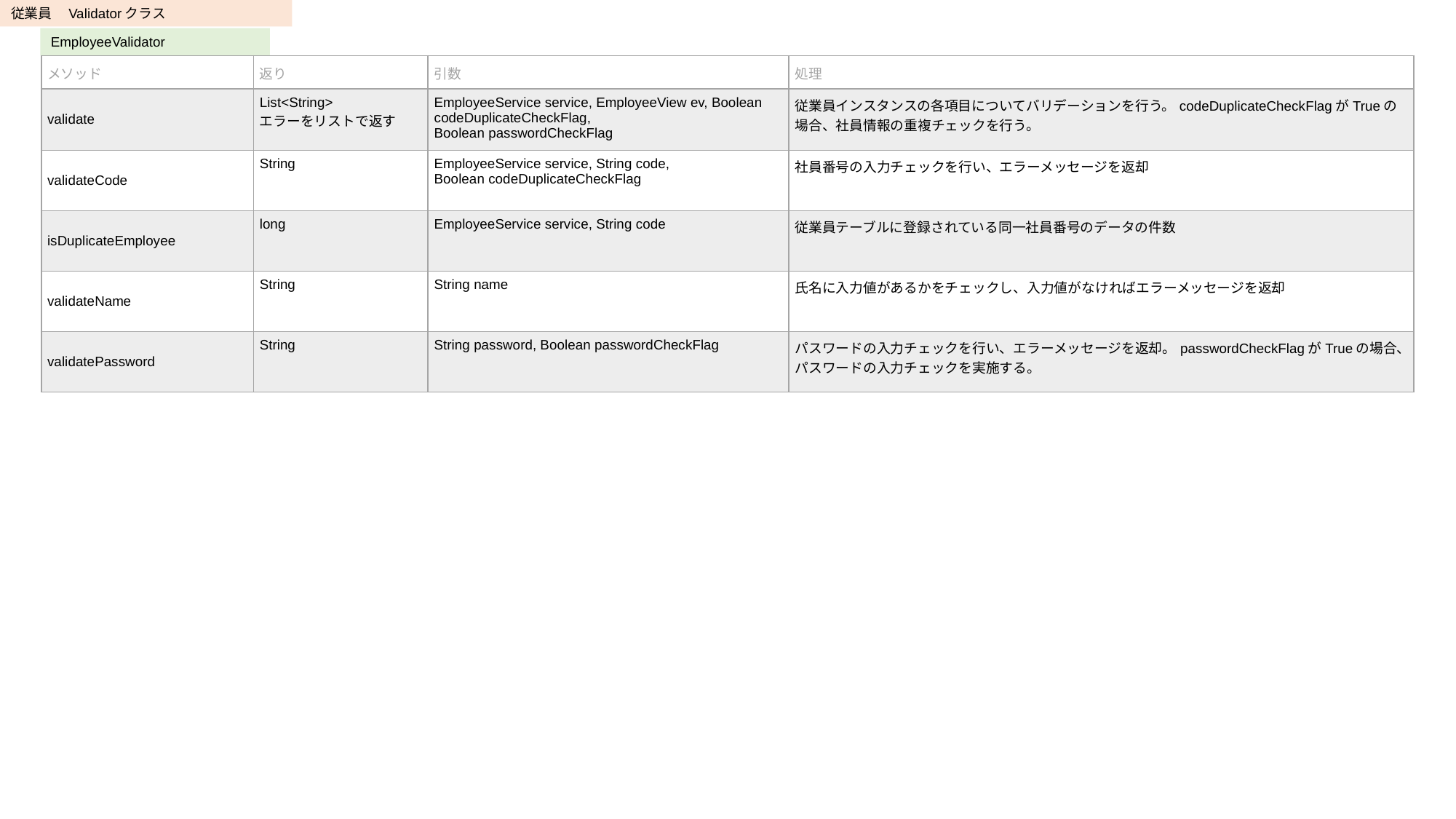

従業員　Validatorクラス
EmployeeValidator
| メソッド | 返り | 引数 | 処理 |
| --- | --- | --- | --- |
| validate | List<String> エラーをリストで返す | EmployeeService service, EmployeeView ev, Boolean codeDuplicateCheckFlag, Boolean passwordCheckFlag | 従業員インスタンスの各項目についてバリデーションを行う。codeDuplicateCheckFlagがTrueの場合、社員情報の重複チェックを行う。 |
| validateCode | String | EmployeeService service, String code, Boolean codeDuplicateCheckFlag | 社員番号の入力チェックを行い、エラーメッセージを返却 |
| isDuplicateEmployee | long | EmployeeService service, String code | 従業員テーブルに登録されている同一社員番号のデータの件数 |
| validateName | String | String name | 氏名に入力値があるかをチェックし、入力値がなければエラーメッセージを返却 |
| validatePassword | String | String password, Boolean passwordCheckFlag | パスワードの入力チェックを行い、エラーメッセージを返却。passwordCheckFlagがTrueの場合、パスワードの入力チェックを実施する。 |